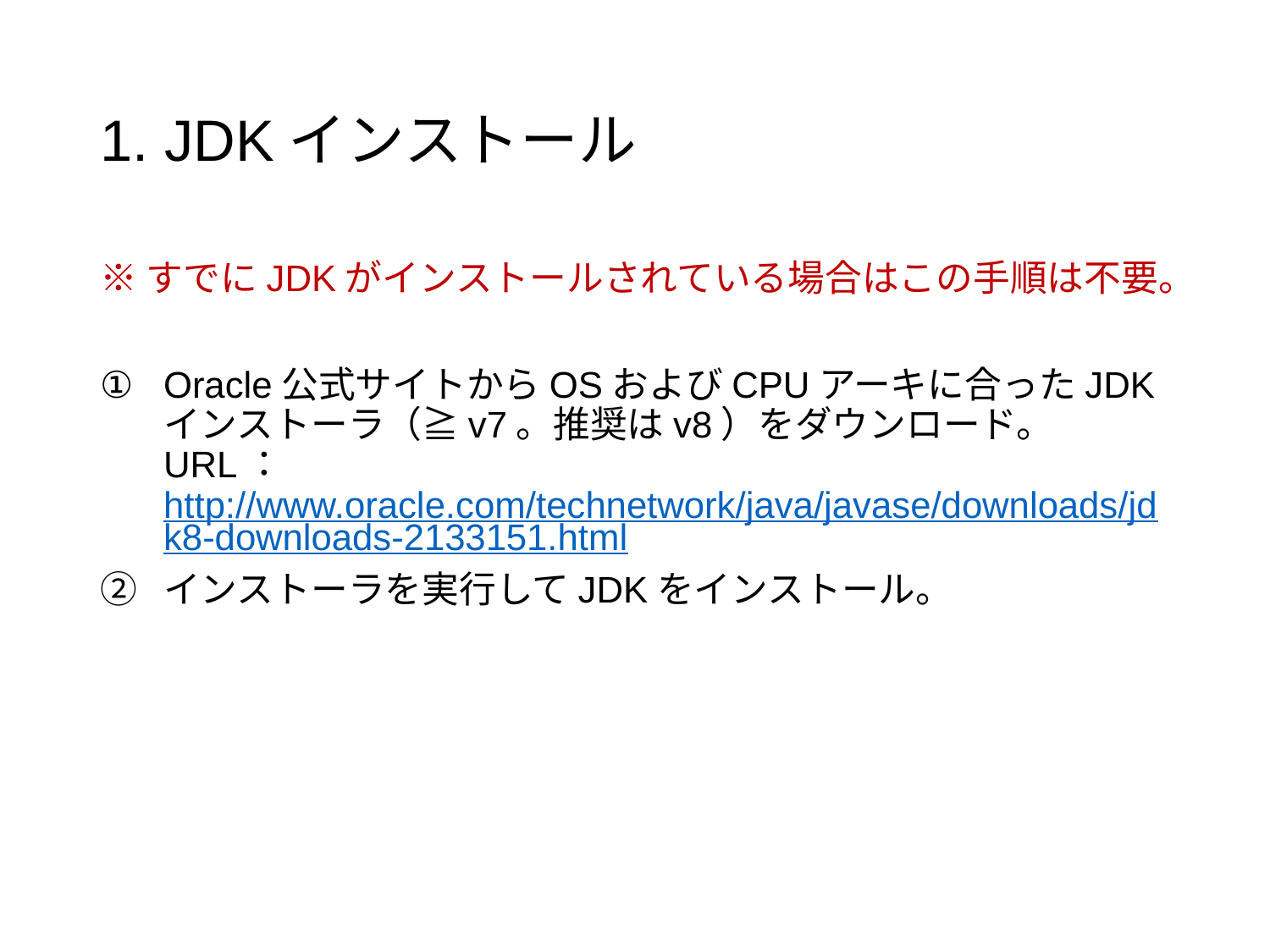

# 1. JDKインストール
※すでにJDKがインストールされている場合はこの手順は不要。

Oracle公式サイトからOSおよびCPUアーキに合ったJDKインストーラ（≧v7。推奨はv8）をダウンロード。
URL：http://www.oracle.com/technetwork/java/javase/downloads/jdk8-downloads-2133151.html
インストーラを実行してJDKをインストール。